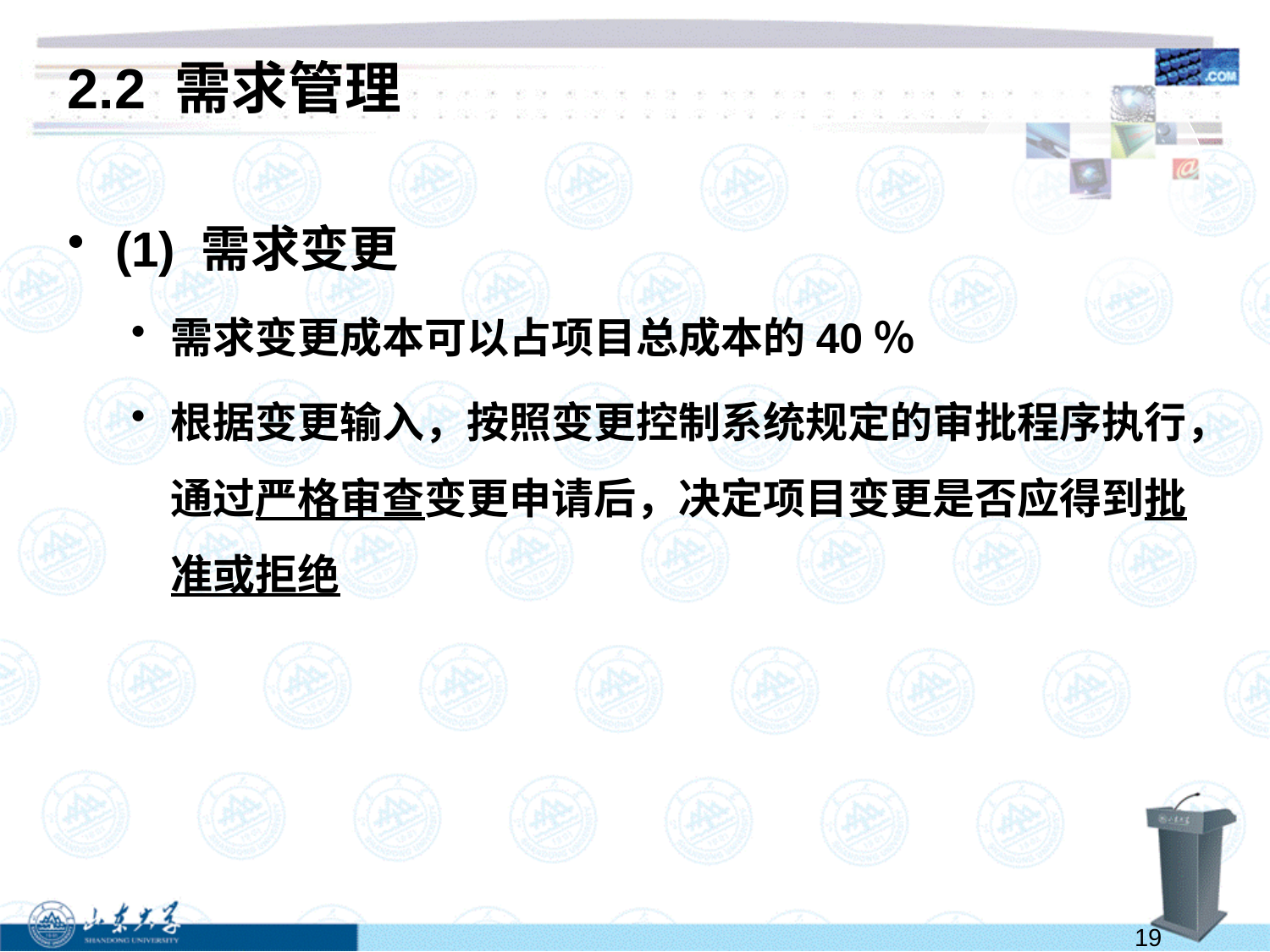

# 2.2 需求管理
(1) 需求变更
需求变更成本可以占项目总成本的40％
根据变更输入，按照变更控制系统规定的审批程序执行，通过严格审查变更申请后，决定项目变更是否应得到批准或拒绝
19